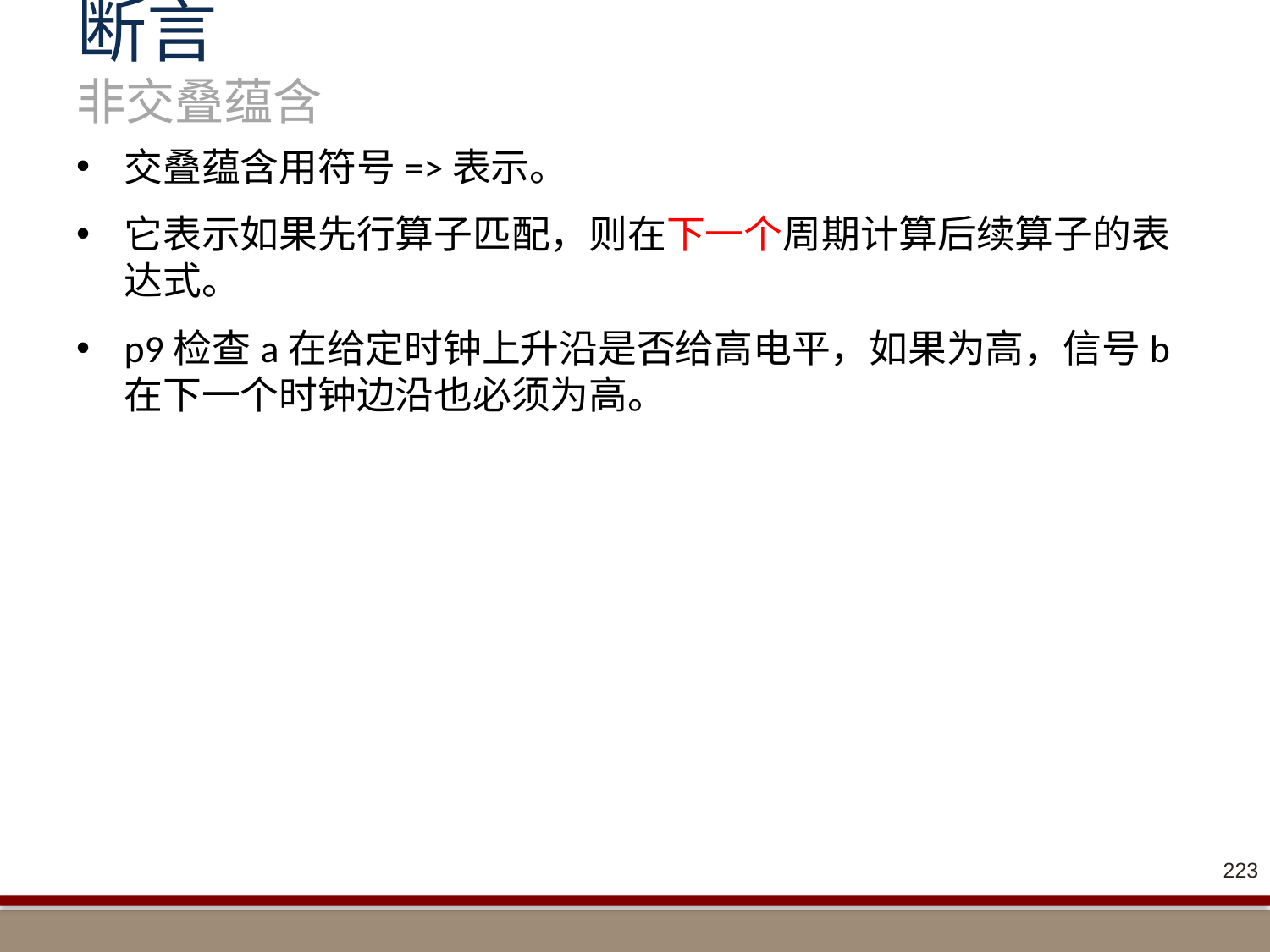

# 断言 非交叠蕴含
交叠蕴含用符号=>表示。
它表示如果先行算子匹配，则在下一个周期计算后续算子的表达式。
p9检查a在给定时钟上升沿是否给高电平，如果为高，信号b在下一个时钟边沿也必须为高。
223